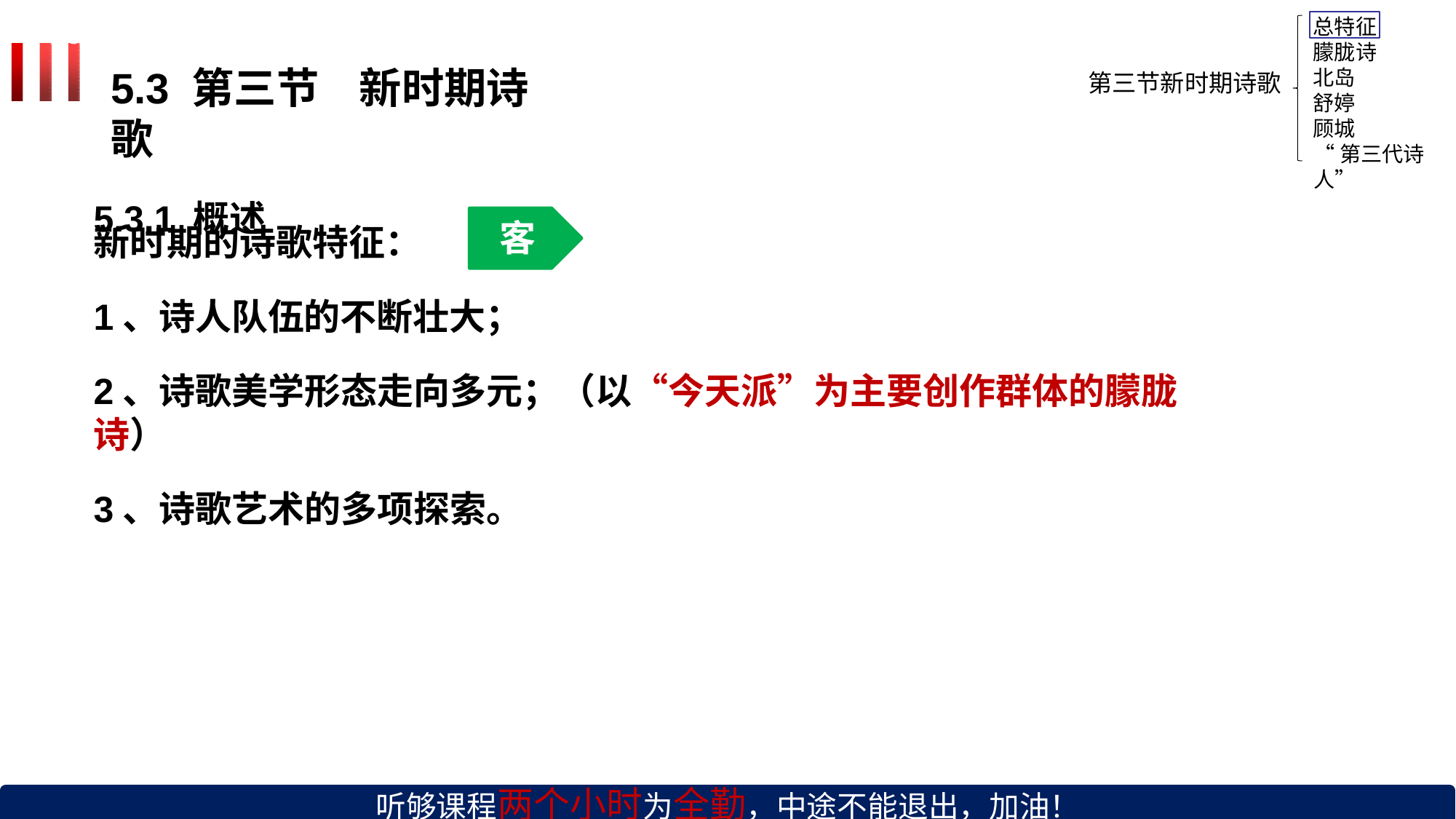

总特征

5.3.1

朦胧诗 北岛 舒婷

5.3 第三节	新时期诗歌
5.3.1 概述
第三节新时期诗歌
顾城
“第三代诗人”

客
新时期的诗歌特征：
1、诗人队伍的不断壮大；
2、诗歌美学形态走向多元；（以“今天派”为主要创作群体的朦胧诗）
3、诗歌艺术的多项探索。

听够课程两个小时为全勤，中途不能退出，加油！